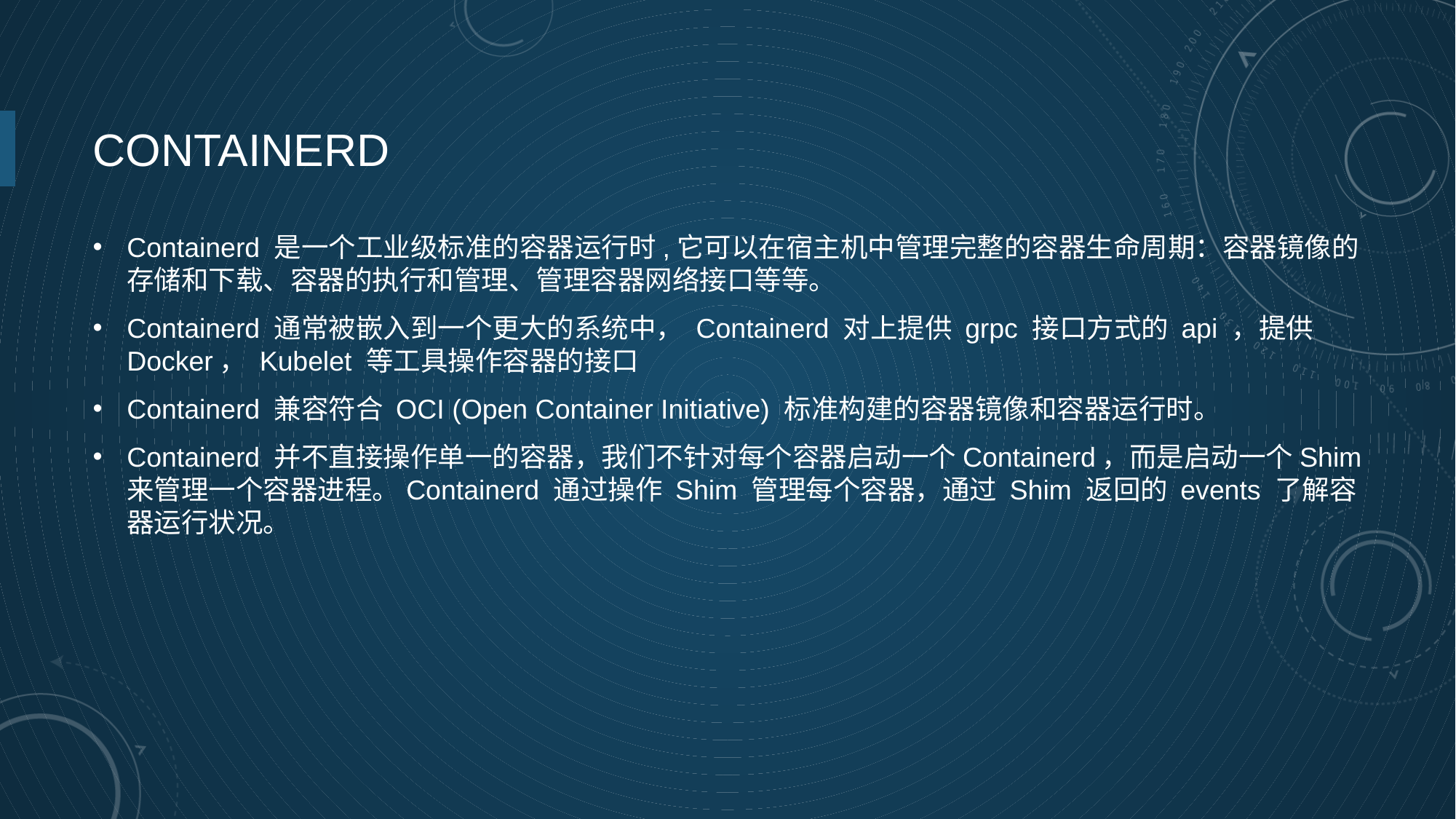

# Containerd
Containerd 是一个工业级标准的容器运行时,它可以在宿主机中管理完整的容器生命周期：容器镜像的存储和下载、容器的执行和管理、管理容器网络接口等等。
Containerd 通常被嵌入到一个更大的系统中， Containerd 对上提供 grpc 接口方式的 api ，提供 Docker， Kubelet 等工具操作容器的接口
Containerd 兼容符合 OCI (Open Container Initiative) 标准构建的容器镜像和容器运行时。
Containerd 并不直接操作单一的容器，我们不针对每个容器启动一个Containerd，而是启动一个Shim来管理一个容器进程。Containerd 通过操作 Shim 管理每个容器，通过 Shim 返回的 events 了解容器运行状况。